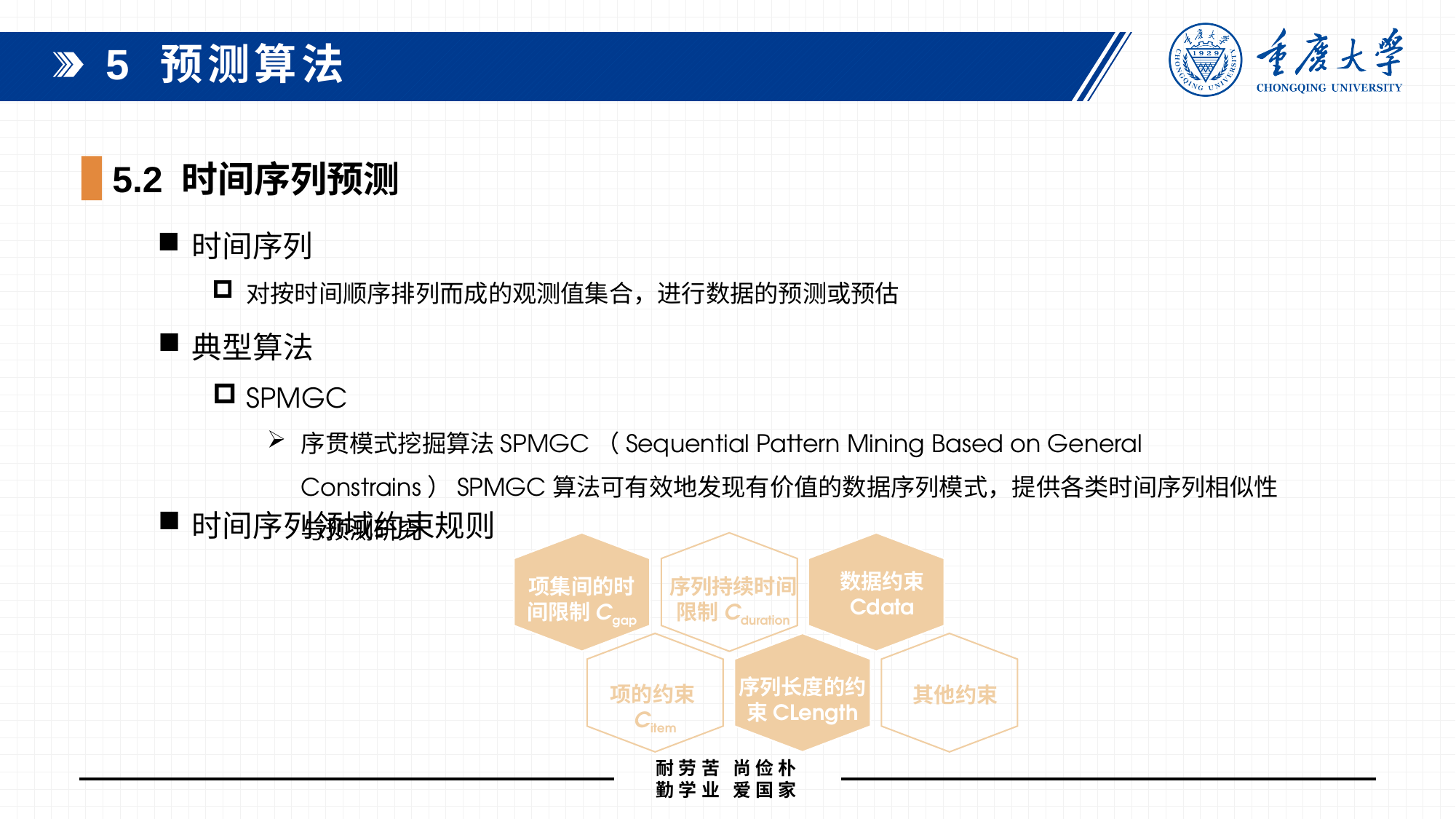

5 预测算法
5.2 时间序列预测
时间序列
对按时间顺序排列而成的观测值集合，进行数据的预测或预估
典型算法
SPMGC
序贯模式挖掘算法SPMGC（Sequential Pattern Mining Based on General Constrains）SPMGC算法可有效地发现有价值的数据序列模式，提供各类时间序列相似性与预测研究
时间序列领域约束规则

数据约束
Cdata
项集间的时间限制Cgap
序列持续时间
限制Cduration

序列长度的约束CLength
项的约束Citem
其他约束